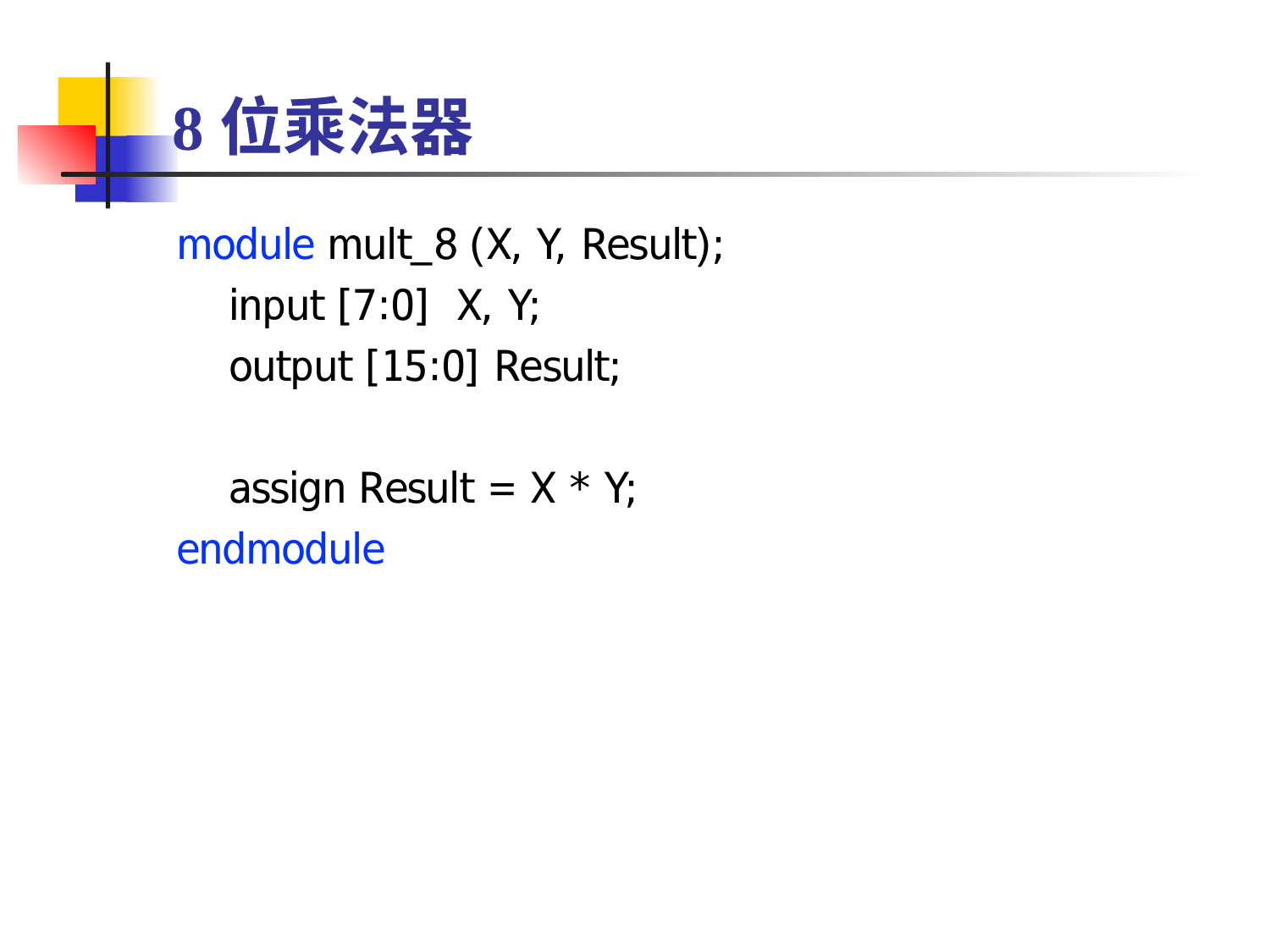

# 8位乘法器
module mult_8 (X, Y, Result);
    input [7:0]  X, Y;
    output [15:0] Result;

    assign Result = X * Y;
endmodule